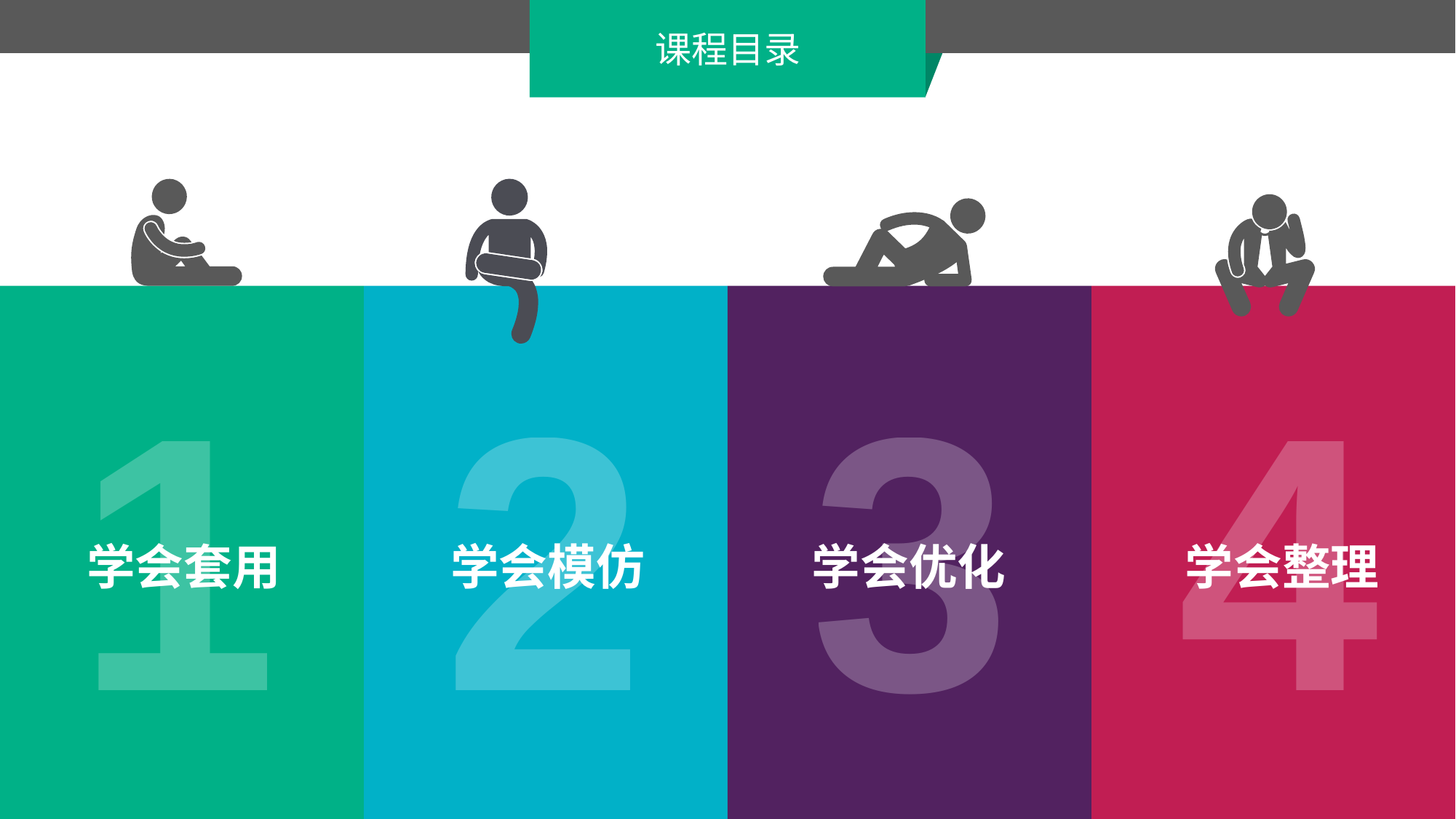

课程目录

1
2
3
4
学会优化
学会整理
学会套用
学会模仿